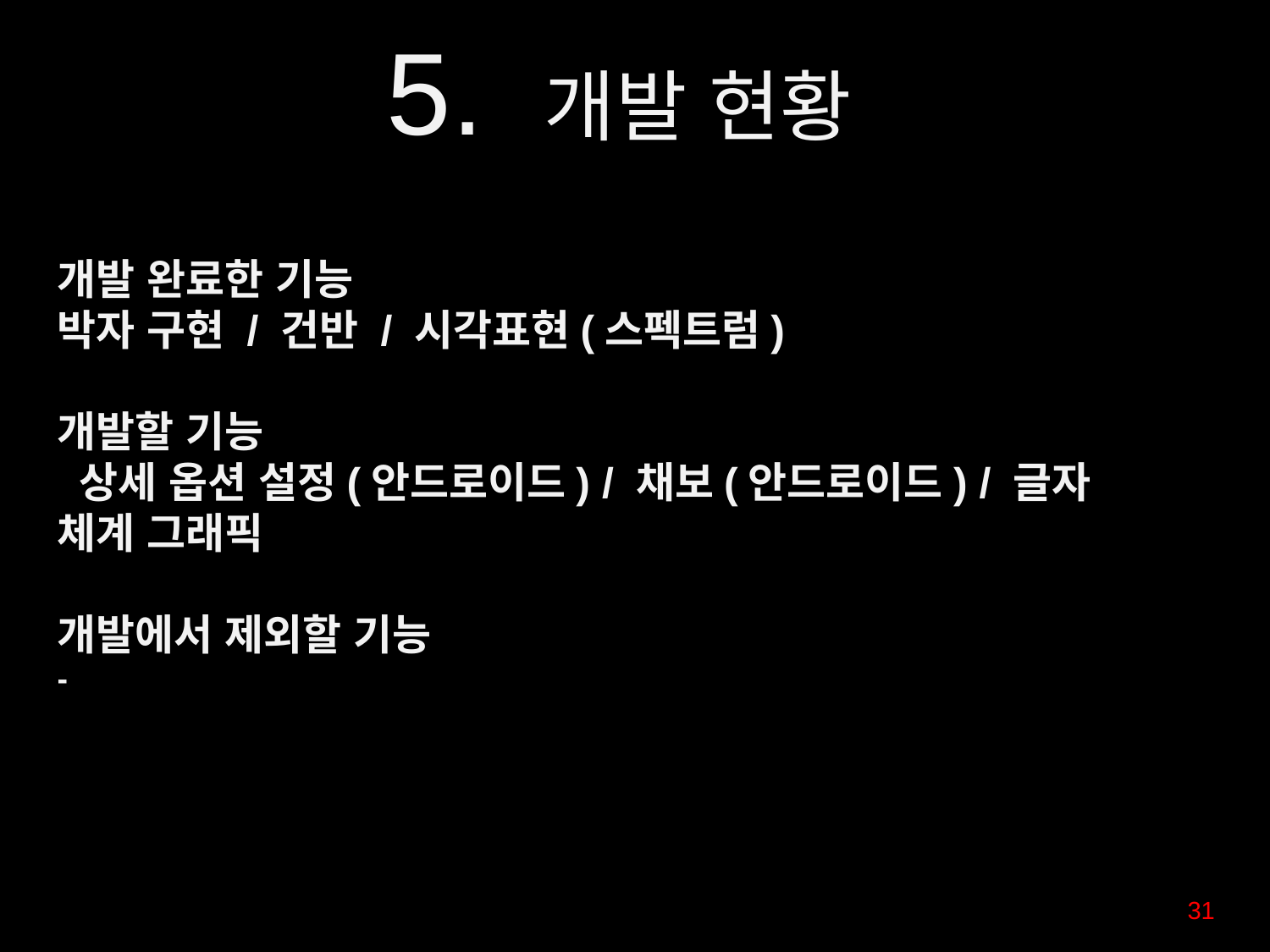

5. 개발 현황
개발 완료한 기능
박자 구현 / 건반 / 시각표현(스펙트럼)

개발할 기능
 상세 옵션 설정(안드로이드) / 채보(안드로이드) / 글자 체계 그래픽

개발에서 제외할 기능
-

31
31